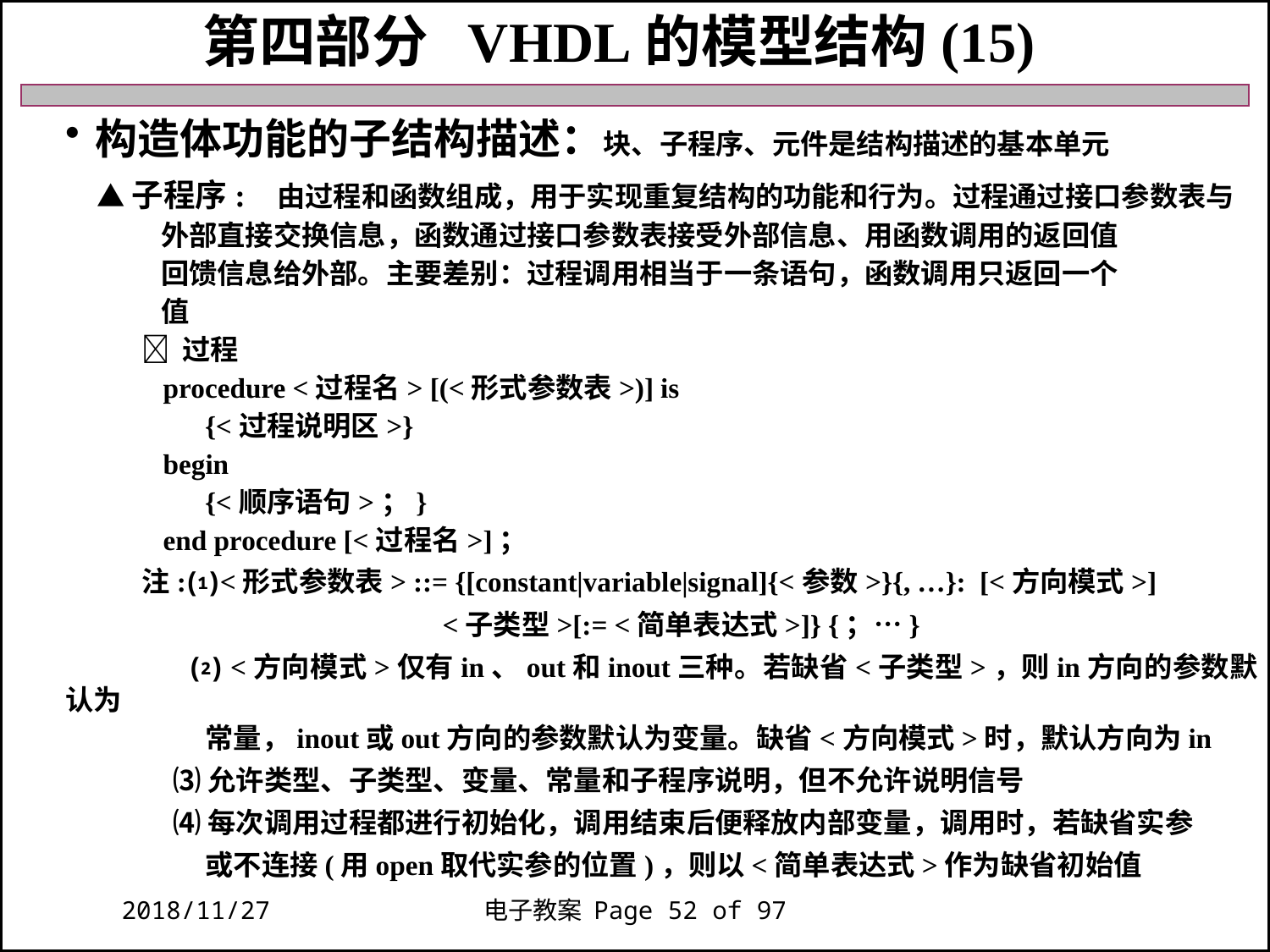

第四部分  VHDL的模型结构(15)

构造体功能的子结构描述：块、子程序、元件是结构描述的基本单元
     ▲子程序:   由过程和函数组成，用于实现重复结构的功能和行为。过程通过接口参数表与
              外部直接交换信息，函数通过接口参数表接受外部信息、用函数调用的返回值
              回馈信息给外部。主要差别：过程调用相当于一条语句，函数调用只返回一个
              值
            • 过程
              procedure <过程名> [(<形式参数表>)] is
                    {<过程说明区>}
              begin
                    {<顺序语句>；}
              end procedure [<过程名>]；
           注:⑴<形式参数表> ::= {[constant|variable|signal]{<参数>}{, …}:  [<方向模式>]
                                                      <子类型>[:= <简单表达式>]} {；…}
                 ⑵ <方向模式>仅有in、out和inout三种。若缺省<子类型>，则in方向的参数默认为
                     常量，inout或out方向的参数默认为变量。缺省<方向模式>时，默认方向为in
                 ⑶允许类型、子类型、变量、常量和子程序说明，但不允许说明信号
                 ⑷每次调用过程都进行初始化，调用结束后便释放内部变量，调用时，若缺省实参
                     或不连接(用open取代实参的位置)，则以<简单表达式>作为缺省初始值

2018/11/27
电子教案 Page 52 of 97